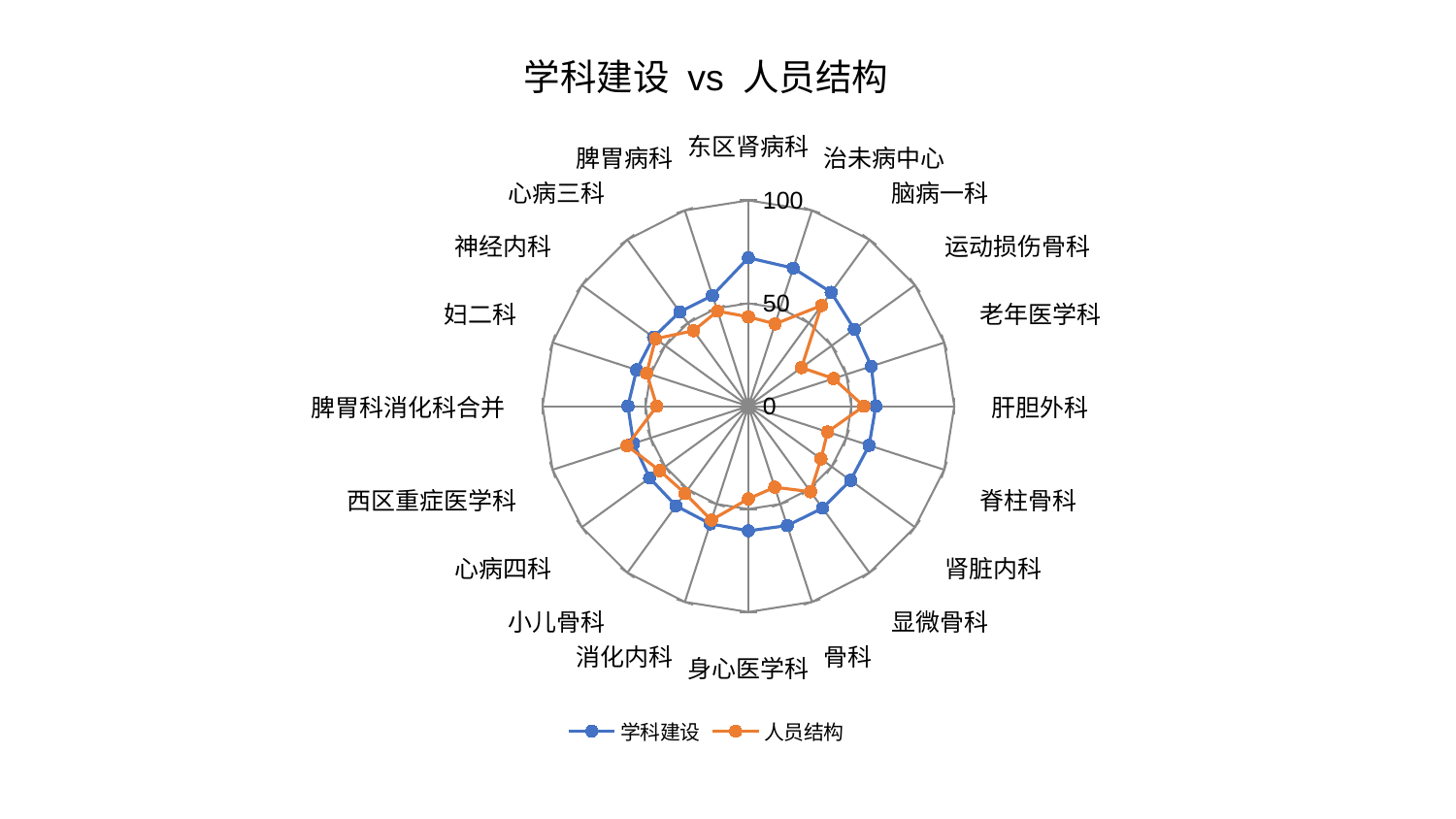

### Chart: 学科建设 vs 人员结构

| Category | 学科建设 | 人员结构 |
|---|---|---|
| 东区肾病科 | 72.08419753078095 | 43.40916927095489 |
| 治未病中心 | 70.53043094904571 | 42.04462458840331 |
| 脑病一科 | 68.38467501444802 | 60.469510472327215 |
| 运动损伤骨科 | 63.615707502516514 | 31.88362329702085 |
| 老年医学科 | 62.791166259655455 | 43.4994324182489 |
| 肝胆外科 | 61.87321184472327 | 56.09062323449807 |
| 脊柱骨科 | 61.66221422431247 | 40.44250620706772 |
| 肾脏内科 | 61.33360476703527 | 43.57482940119198 |
| 显微骨科 | 61.26948533176264 | 51.38499386826022 |
| 骨科 | 61.022710493016895 | 41.403742501824325 |
| 身心医学科 | 60.56725477294306 | 45.034205569097765 |
| 消化内科 | 60.08914713191573 | 58.205942690406424 |
| 小儿骨科 | 59.85276749207951 | 52.40879106028837 |
| 心病四科 | 59.33274397985492 | 53.28147222666626 |
| 西区重症医学科 | 58.63593955212935 | 62.05271685492941 |
| 脾胃科消化科合并 | 58.52312043718726 | 44.48591628420815 |
| 妇二科 | 57.131377933463426 | 51.96418424008792 |
| 神经内科 | 56.988377398838196 | 55.77209353779263 |
| 心病三科 | 56.651853583063605 | 45.34491023883906 |
| 脾胃病科 | 56.53057405099541 | 48.583703102736855 |
14